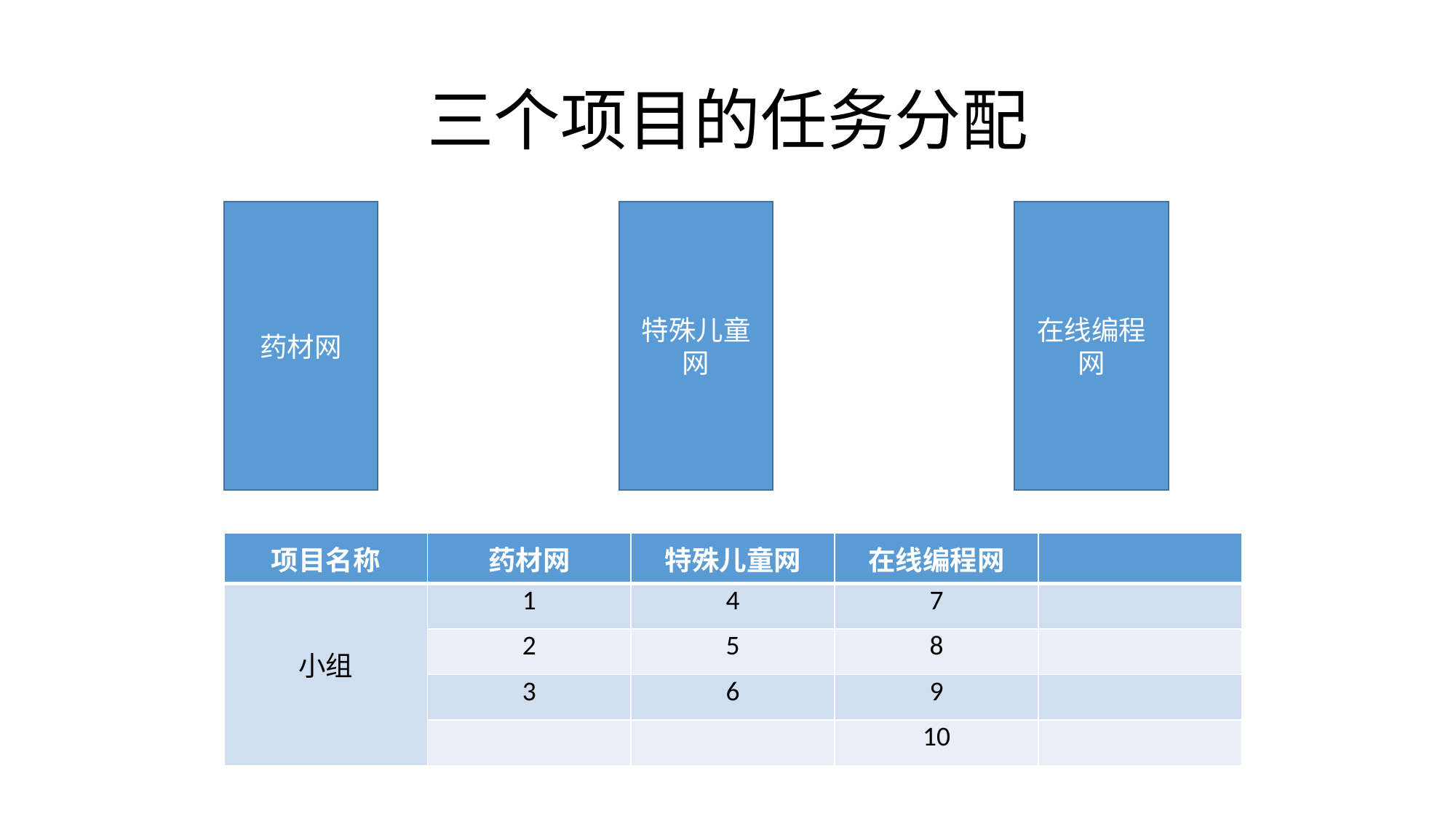

# 三个项目的任务分配
药材网
特殊儿童网
在线编程网
| 项目名称 | 药材网 | 特殊儿童网 | 在线编程网 |  |
| --- | --- | --- | --- | --- |
| 小组 | 1 | 4 | 7 |  |
|  | 2 | 5 | 8 |  |
|  | 3 | 6 | 9 |  |
|  |  |  | 10 |  |